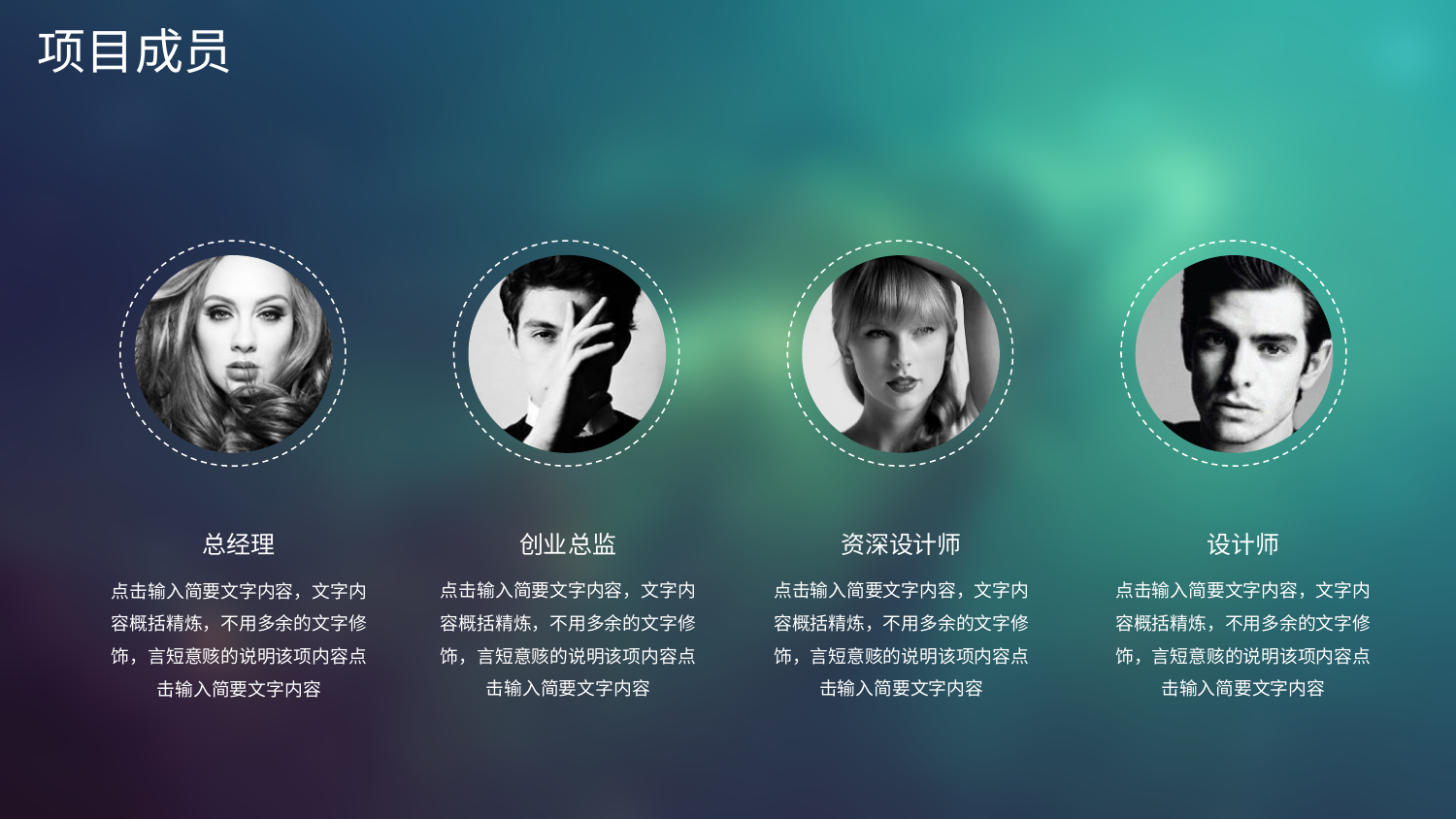

项目成员

总经理
点击输入简要文字内容，文字内容概括精炼，不用多余的文字修饰，言短意赅的说明该项内容点击输入简要文字内容
资深设计师
点击输入简要文字内容，文字内容概括精炼，不用多余的文字修饰，言短意赅的说明该项内容点击输入简要文字内容
设计师
点击输入简要文字内容，文字内容概括精炼，不用多余的文字修饰，言短意赅的说明该项内容点击输入简要文字内容
创业总监
点击输入简要文字内容，文字内容概括精炼，不用多余的文字修饰，言短意赅的说明该项内容点击输入简要文字内容